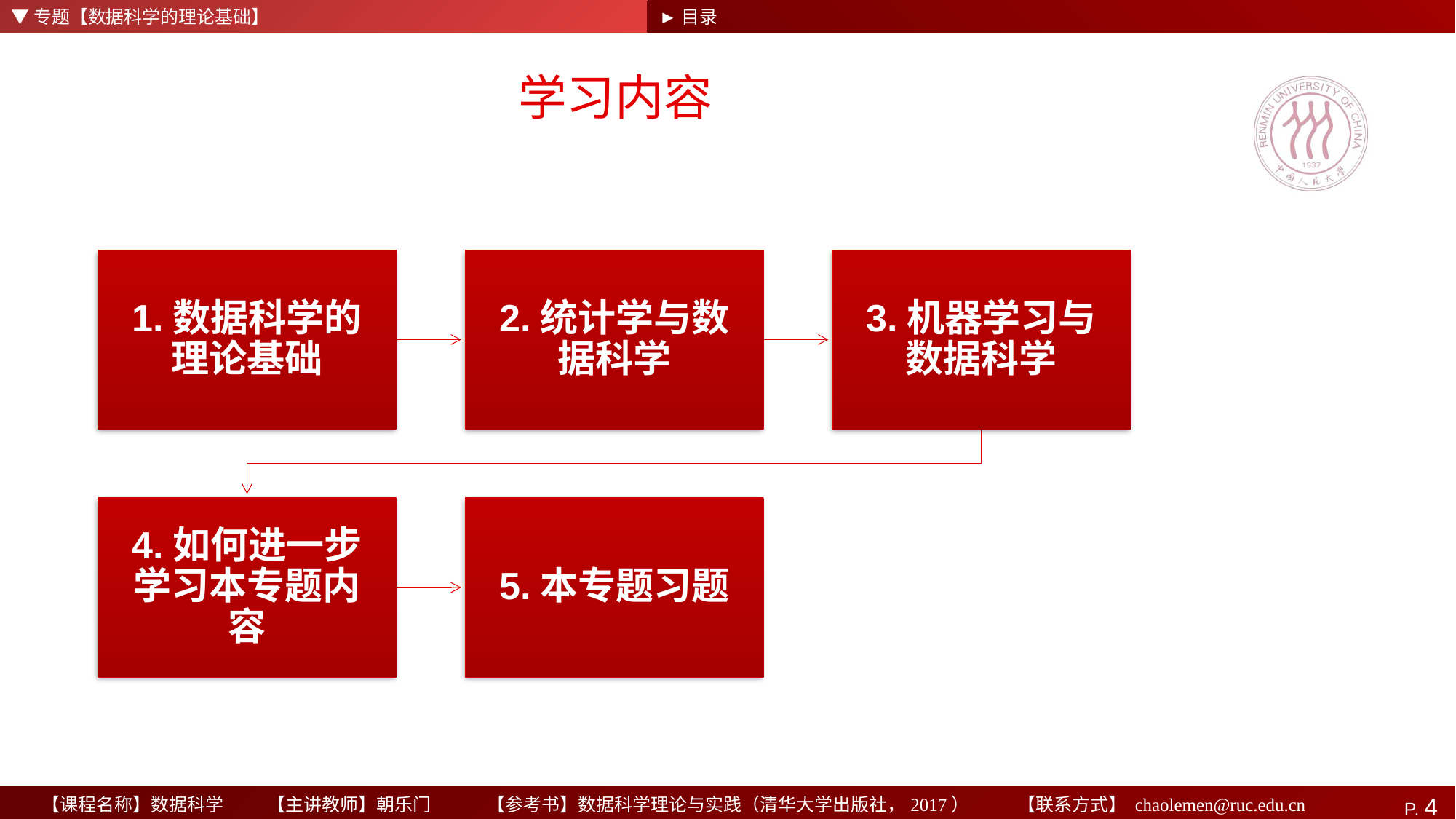

▼专题【数据科学的理论基础】
►目录
# 学习内容

1.数据科学的理论基础

2.统计学与数据科学

3.机器学习与数据科学

4.如何进一步学习本专题内容
5.本专题习题